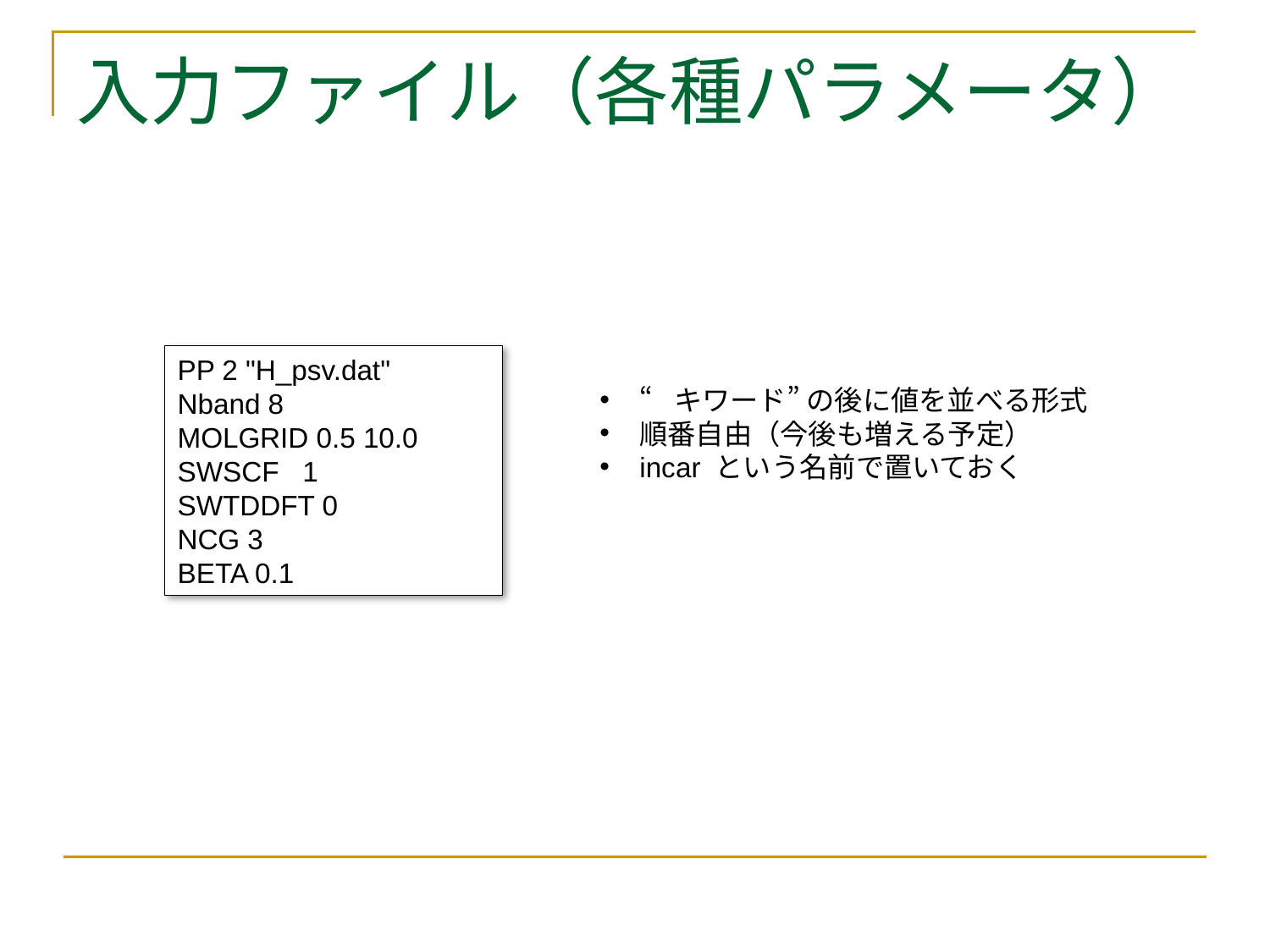

# 入力ファイル（各種パラメータ）
PP 2 "H_psv.dat"
Nband 8
MOLGRID 0.5 10.0
SWSCF   1
SWTDDFT 0
NCG 3
BETA 0.1
“キワード” の後に値を並べる形式
順番自由（今後も増える予定）
incar という名前で置いておく